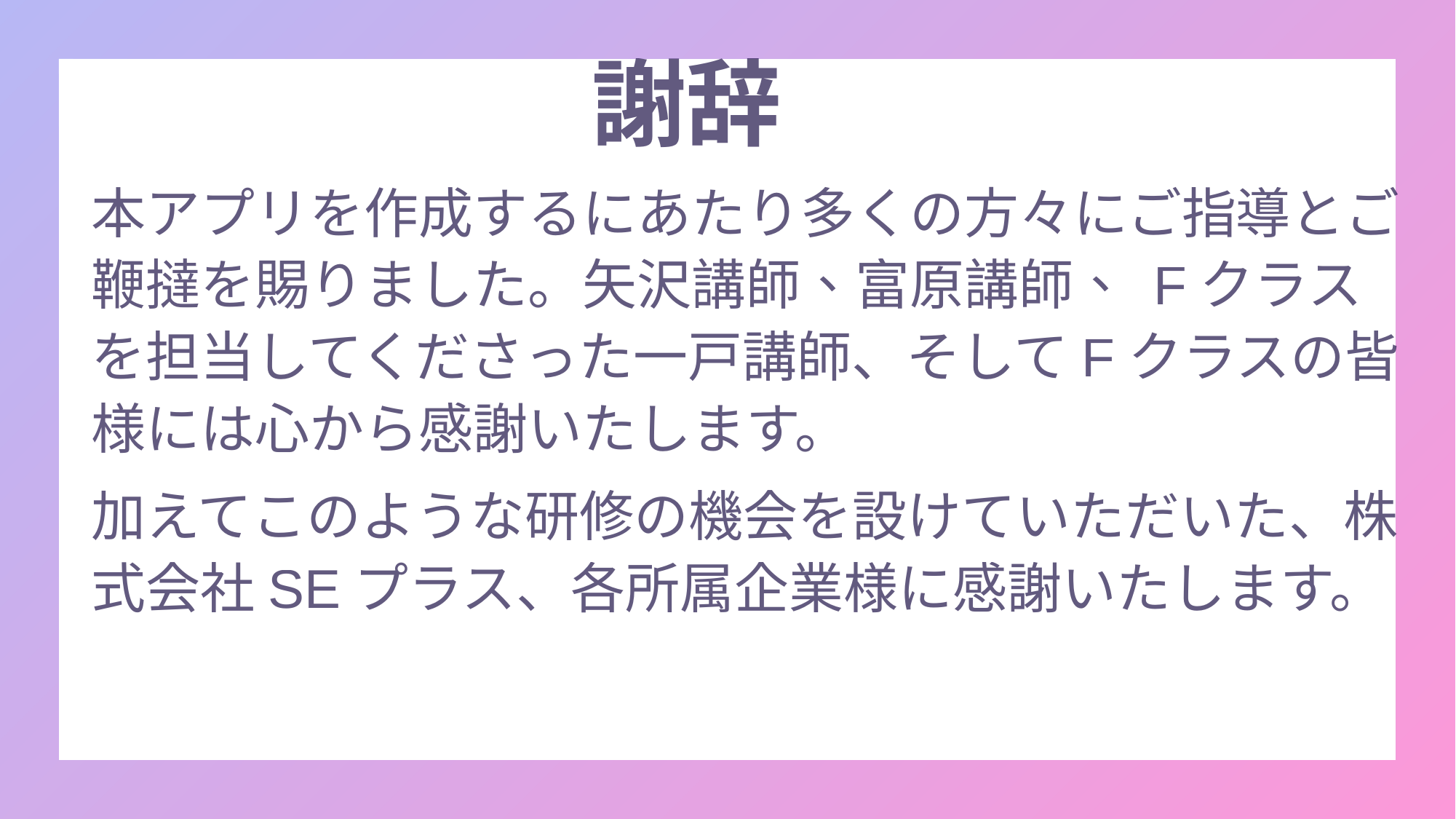

謝辞
本アプリを作成するにあたり多くの方々にご指導とご鞭撻を賜りました。矢沢講師、富原講師、 Fクラスを担当してくださった一戸講師、そしてFクラスの皆様には心から感謝いたします。
加えてこのような研修の機会を設けていただいた、株式会社SEプラス、各所属企業様に感謝いたします。